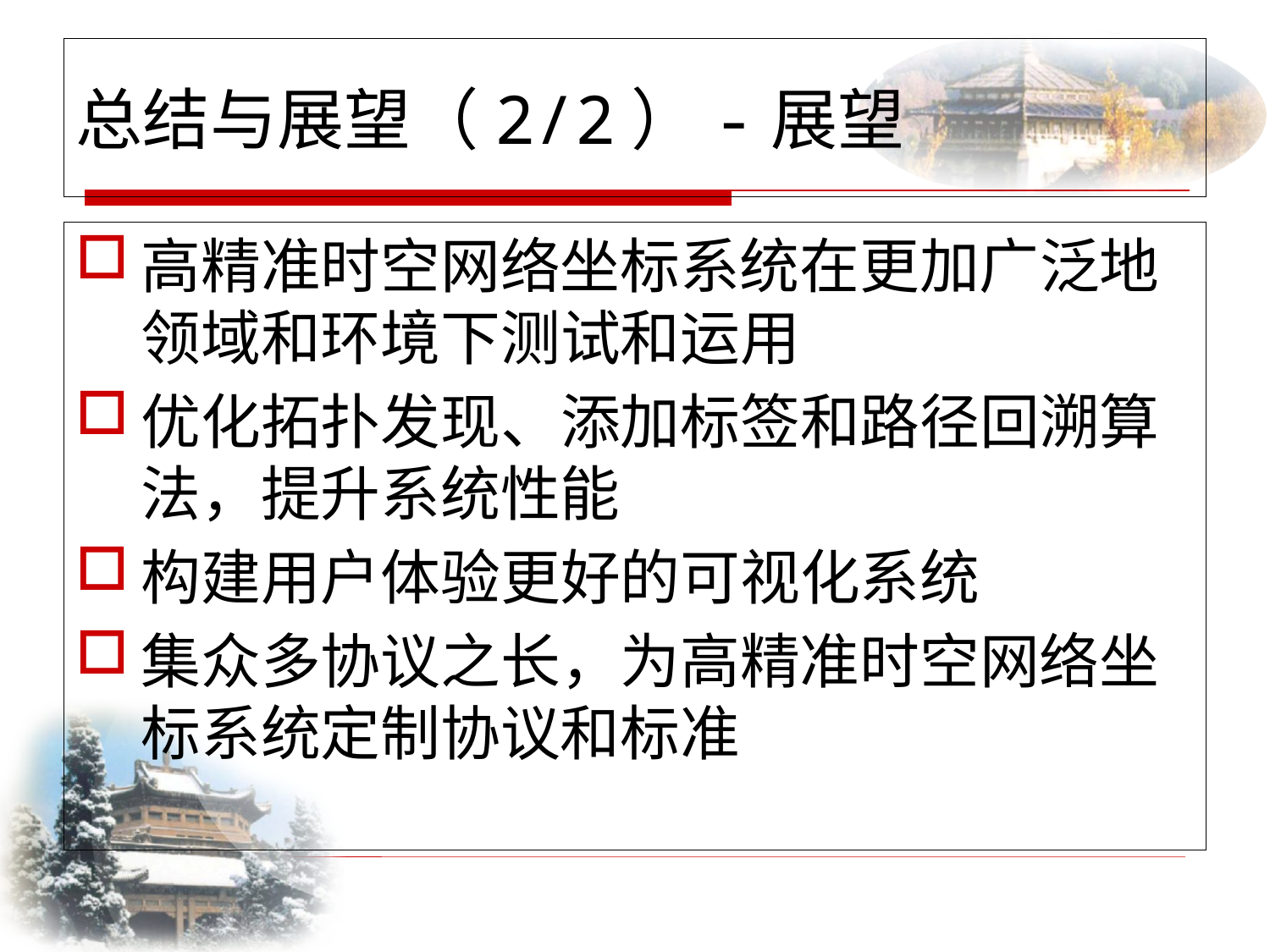

总结与展望（2/2）-展望
高精准时空网络坐标系统在更加广泛地领域和环境下测试和运用
优化拓扑发现、添加标签和路径回溯算法，提升系统性能
构建用户体验更好的可视化系统
集众多协议之长，为高精准时空网络坐标系统定制协议和标准